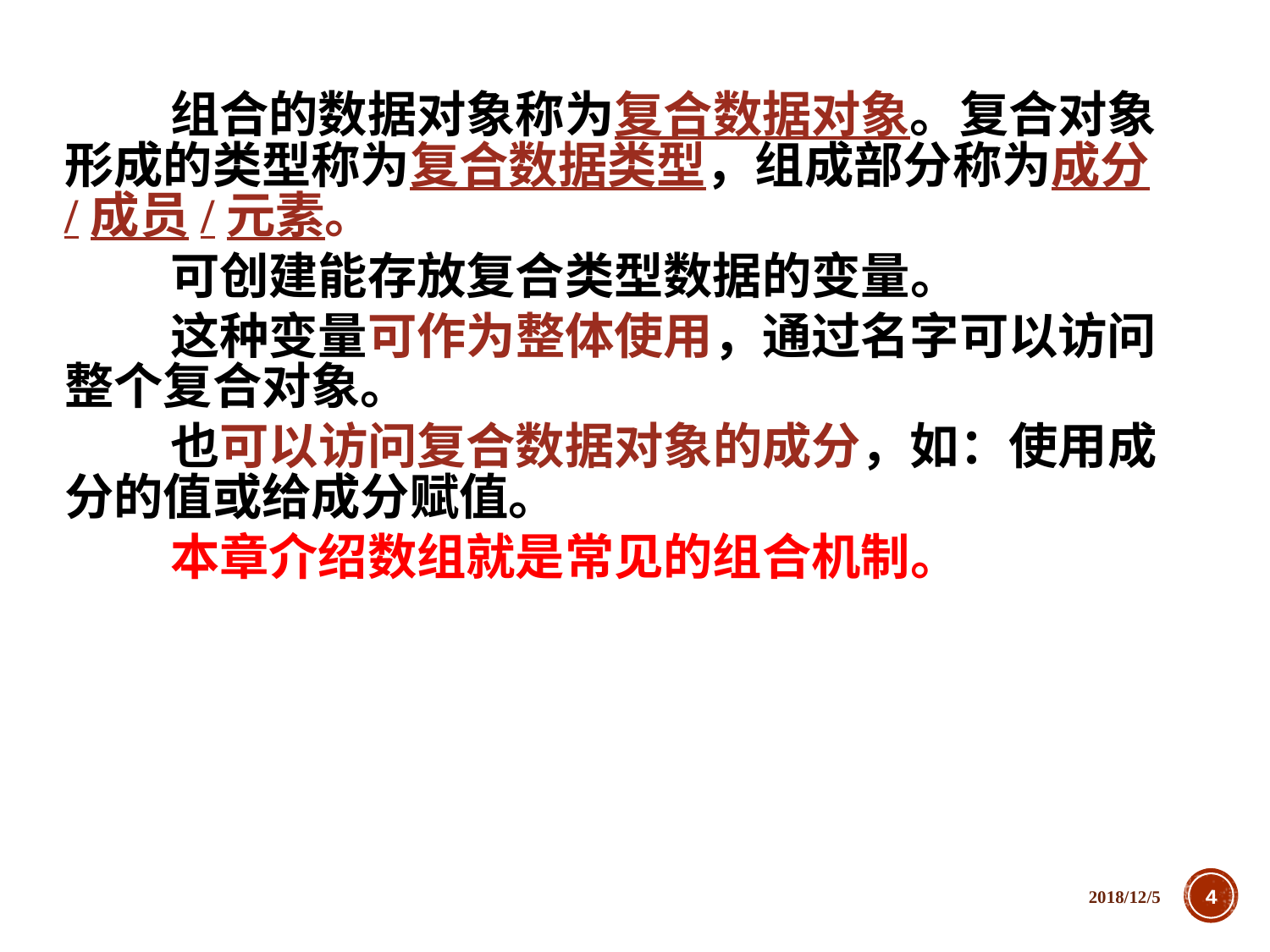

组合的数据对象称为复合数据对象。复合对象形成的类型称为复合数据类型，组成部分称为成分/成员/元素。
             可创建能存放复合类型数据的变量。
             这种变量可作为整体使用，通过名字可以访问整个复合对象。
             也可以访问复合数据对象的成分，如：使用成分的值或给成分赋值。
             本章介绍数组就是常见的组合机制。
2018/12/5
4